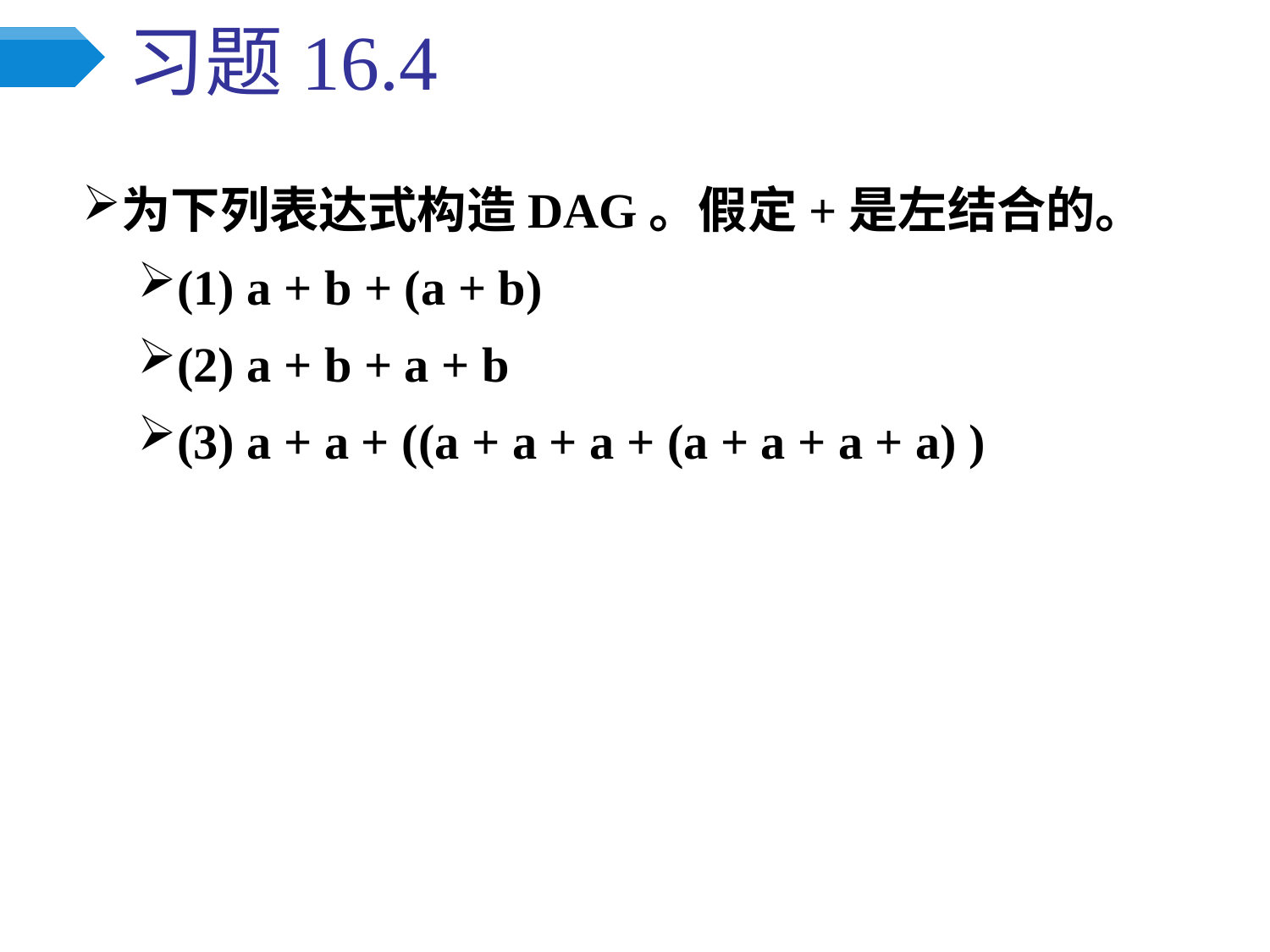

# 习题16.4
为下列表达式构造DAG。假定+是左结合的。
(1) a + b + (a + b)
(2) a + b + a + b
(3) a + a + ((a + a + a + (a + a + a + a) )